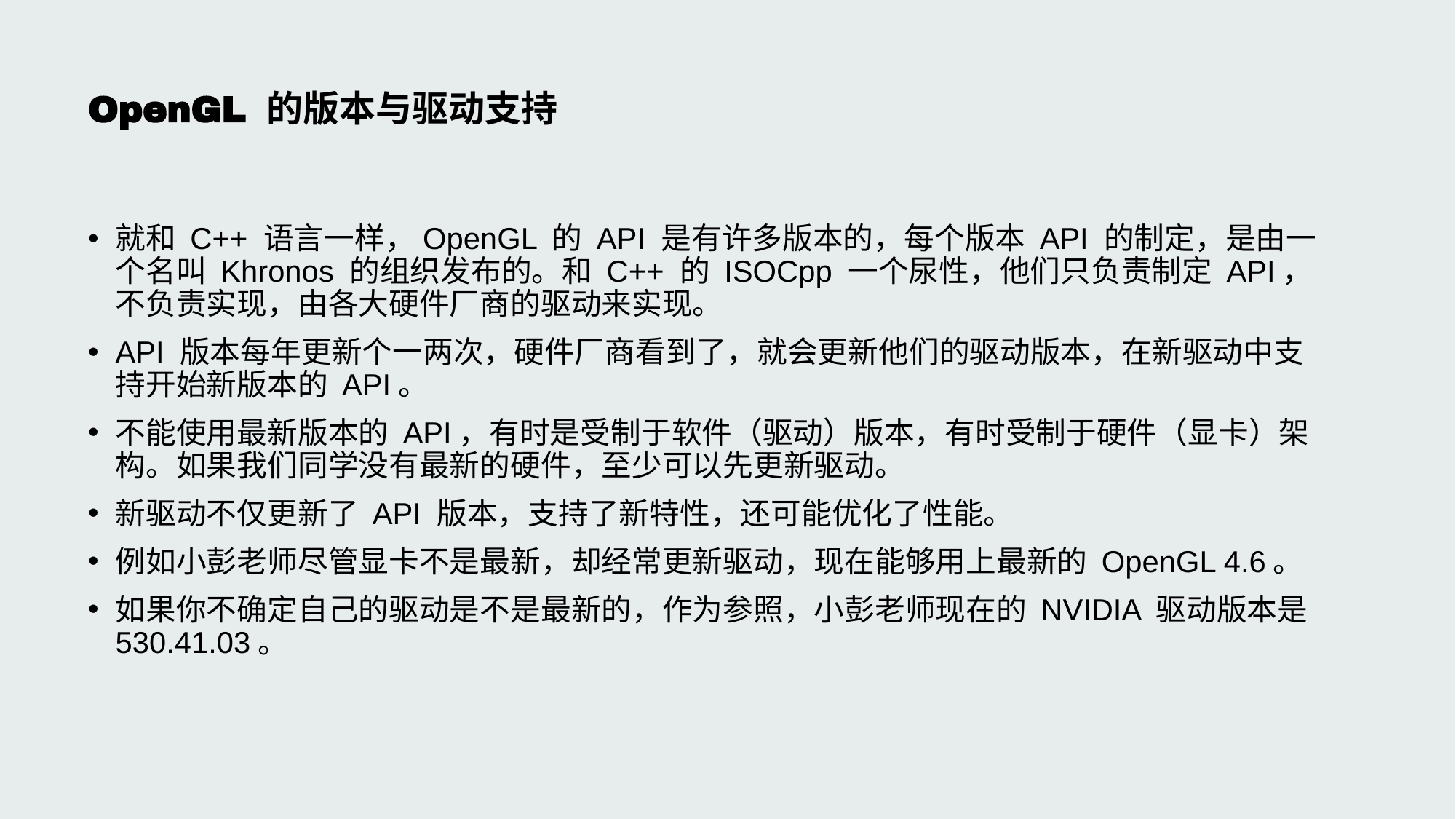

# OpenGL 的版本与驱动支持
就和 C++ 语言一样，OpenGL 的 API 是有许多版本的，每个版本 API 的制定，是由一个名叫 Khronos 的组织发布的。和 C++ 的 ISOCpp 一个尿性，他们只负责制定 API，不负责实现，由各大硬件厂商的驱动来实现。
API 版本每年更新个一两次，硬件厂商看到了，就会更新他们的驱动版本，在新驱动中支持开始新版本的 API。
不能使用最新版本的 API，有时是受制于软件（驱动）版本，有时受制于硬件（显卡）架构。如果我们同学没有最新的硬件，至少可以先更新驱动。
新驱动不仅更新了 API 版本，支持了新特性，还可能优化了性能。
例如小彭老师尽管显卡不是最新，却经常更新驱动，现在能够用上最新的 OpenGL 4.6。
如果你不确定自己的驱动是不是最新的，作为参照，小彭老师现在的 NVIDIA 驱动版本是   530.41.03。